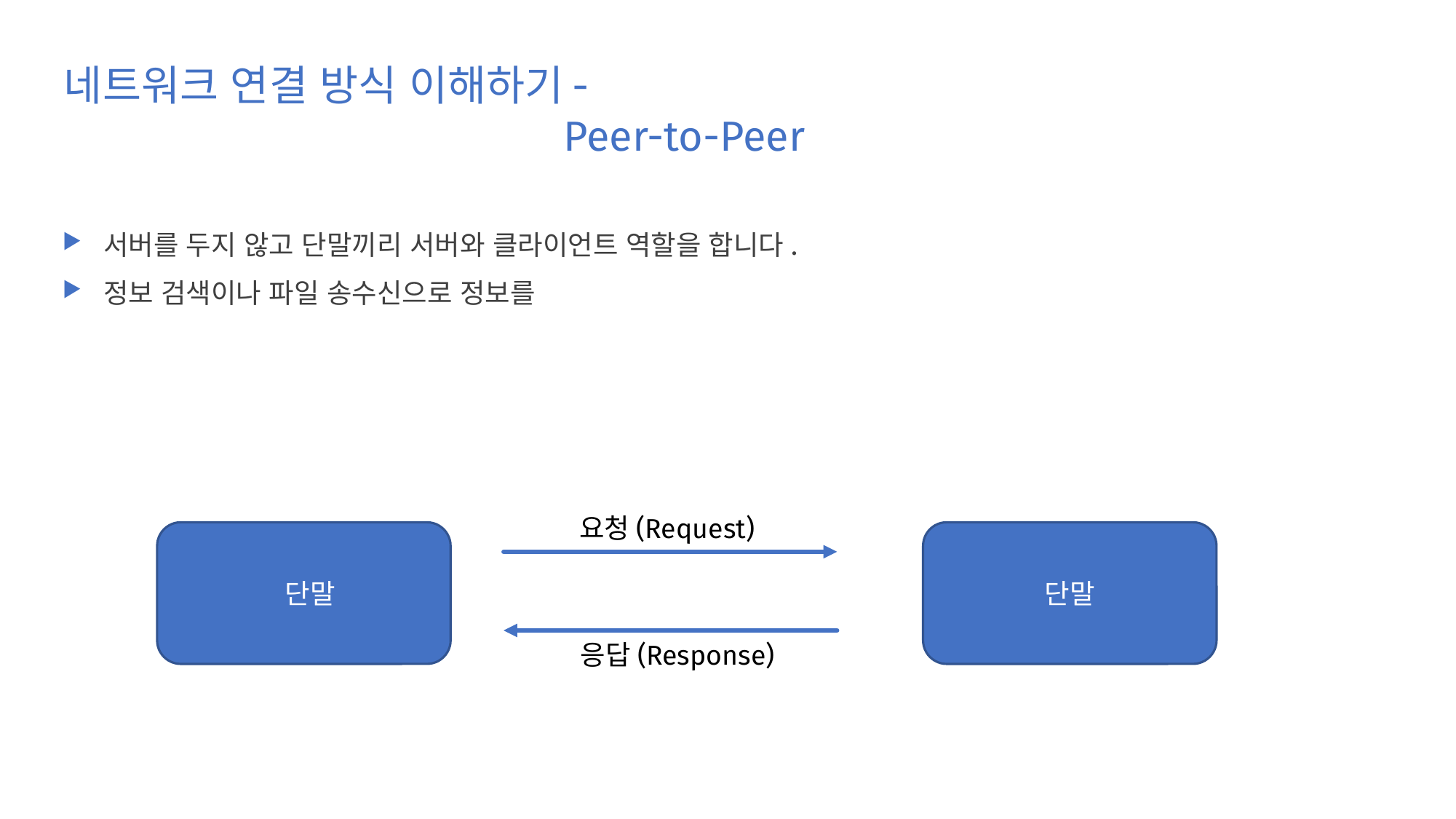

# 네트워크 연결 방식 이해하기- Peer-to-Peer
서버를 두지 않고 단말끼리 서버와 클라이언트 역할을 합니다.
정보 검색이나 파일 송수신으로 정보를
요청(Request)
 단말
단말
응답(Response)